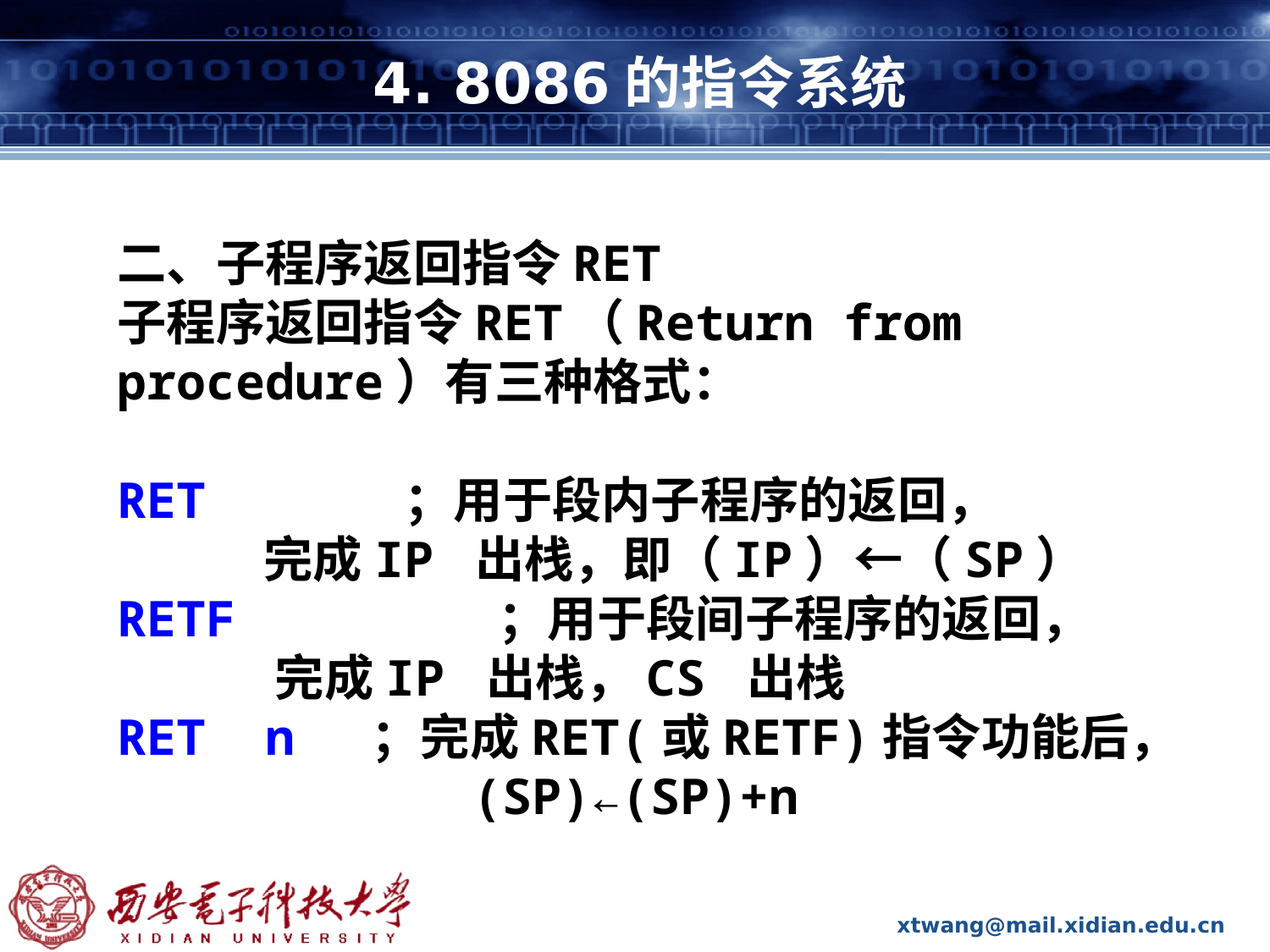

# 4. 8086的指令系统
二、子程序返回指令RET
子程序返回指令RET（Return from procedure）有三种格式：

RET	     ；用于段内子程序的返回，
            完成IP 出栈，即（IP）←（SP）
RETF 		；用于段间子程序的返回，
             完成IP 出栈，CS 出栈
RET  n  	；完成RET(或RETF)指令功能后，
            (SP)←(SP)+n